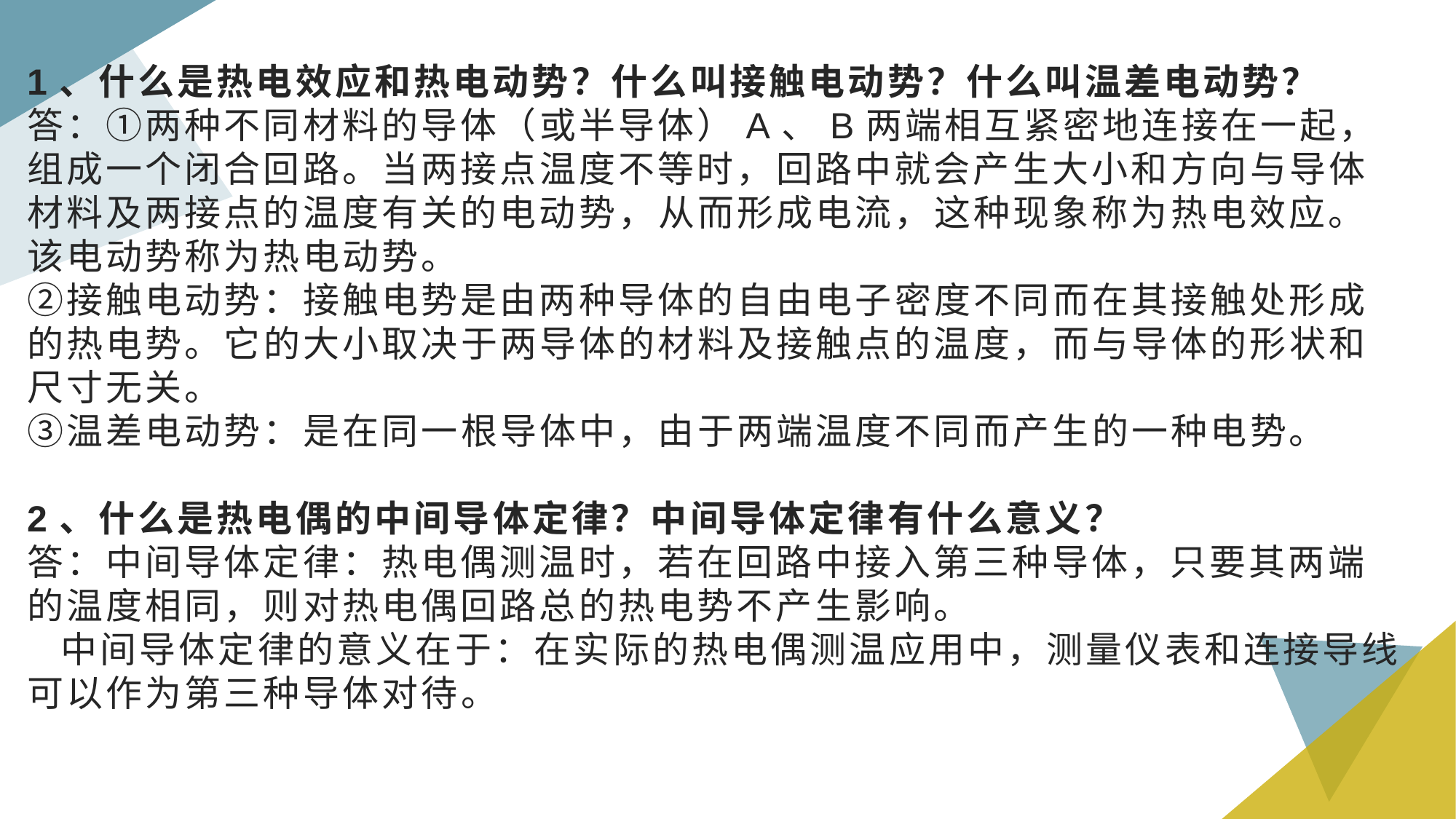

# 1、什么是热电效应和热电动势？什么叫接触电动势？什么叫温差电动势？ 答：①两种不同材料的导体（或半导体）A、B两端相互紧密地连接在一起，组成一个闭合回路。当两接点温度不等时，回路中就会产生大小和方向与导体材料及两接点的温度有关的电动势，从而形成电流，这种现象称为热电效应。该电动势称为热电动势。 ②接触电动势：接触电势是由两种导体的自由电子密度不同而在其接触处形成的热电势。它的大小取决于两导体的材料及接触点的温度，而与导体的形状和尺寸无关。 ③温差电动势：是在同一根导体中，由于两端温度不同而产生的一种电势。 2、什么是热电偶的中间导体定律？中间导体定律有什么意义？ 答：中间导体定律：热电偶测温时，若在回路中接入第三种导体，只要其两端的温度相同，则对热电偶回路总的热电势不产生影响。 中间导体定律的意义在于：在实际的热电偶测温应用中，测量仪表和连接导线可以作为第三种导体对待。